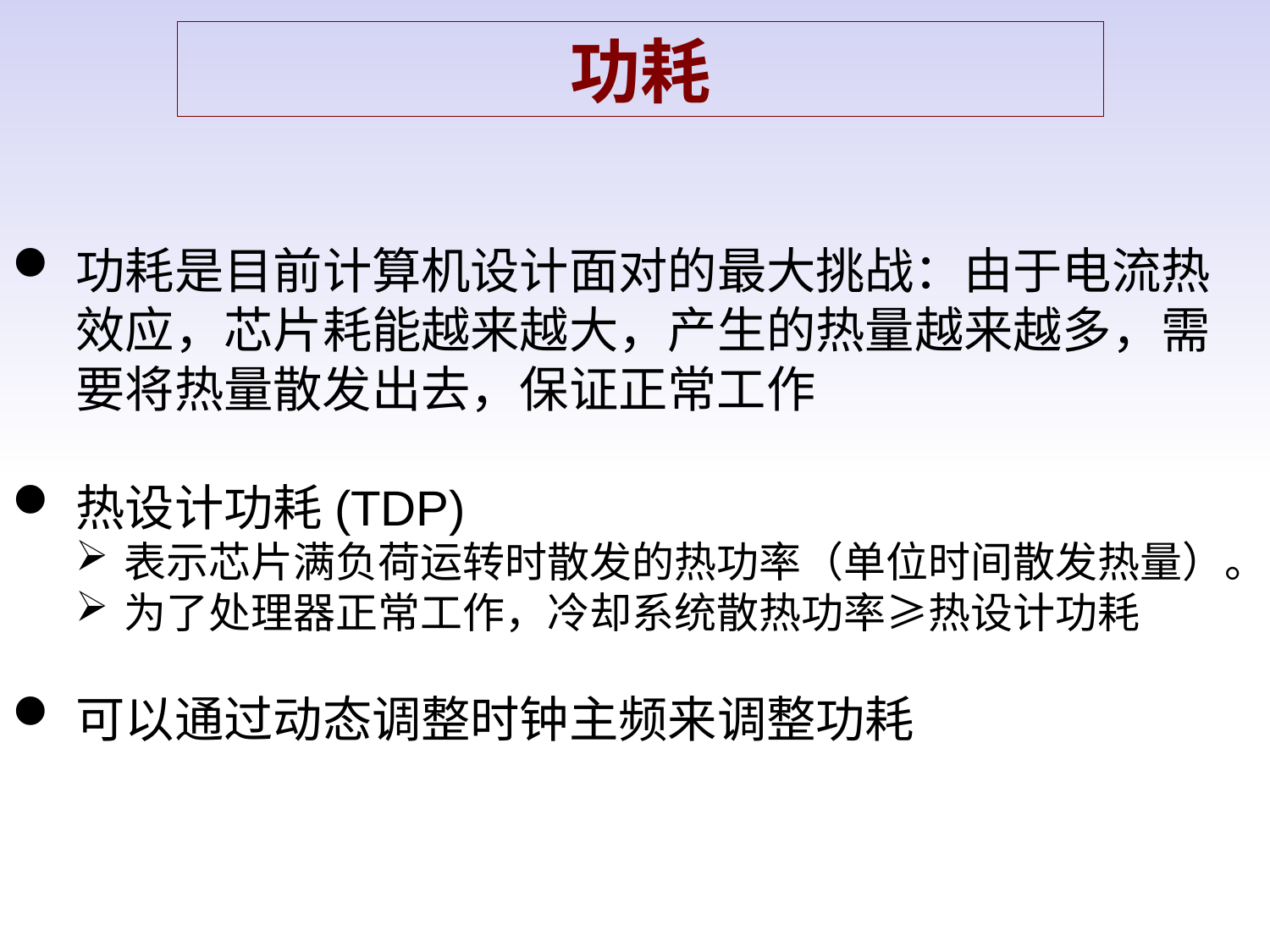

功耗
功耗是目前计算机设计面对的最大挑战：由于电流热效应，芯片耗能越来越大，产生的热量越来越多，需要将热量散发出去，保证正常工作

热设计功耗(TDP)
表示芯片满负荷运转时散发的热功率（单位时间散发热量）。
为了处理器正常工作，冷却系统散热功率≥热设计功耗

可以通过动态调整时钟主频来调整功耗